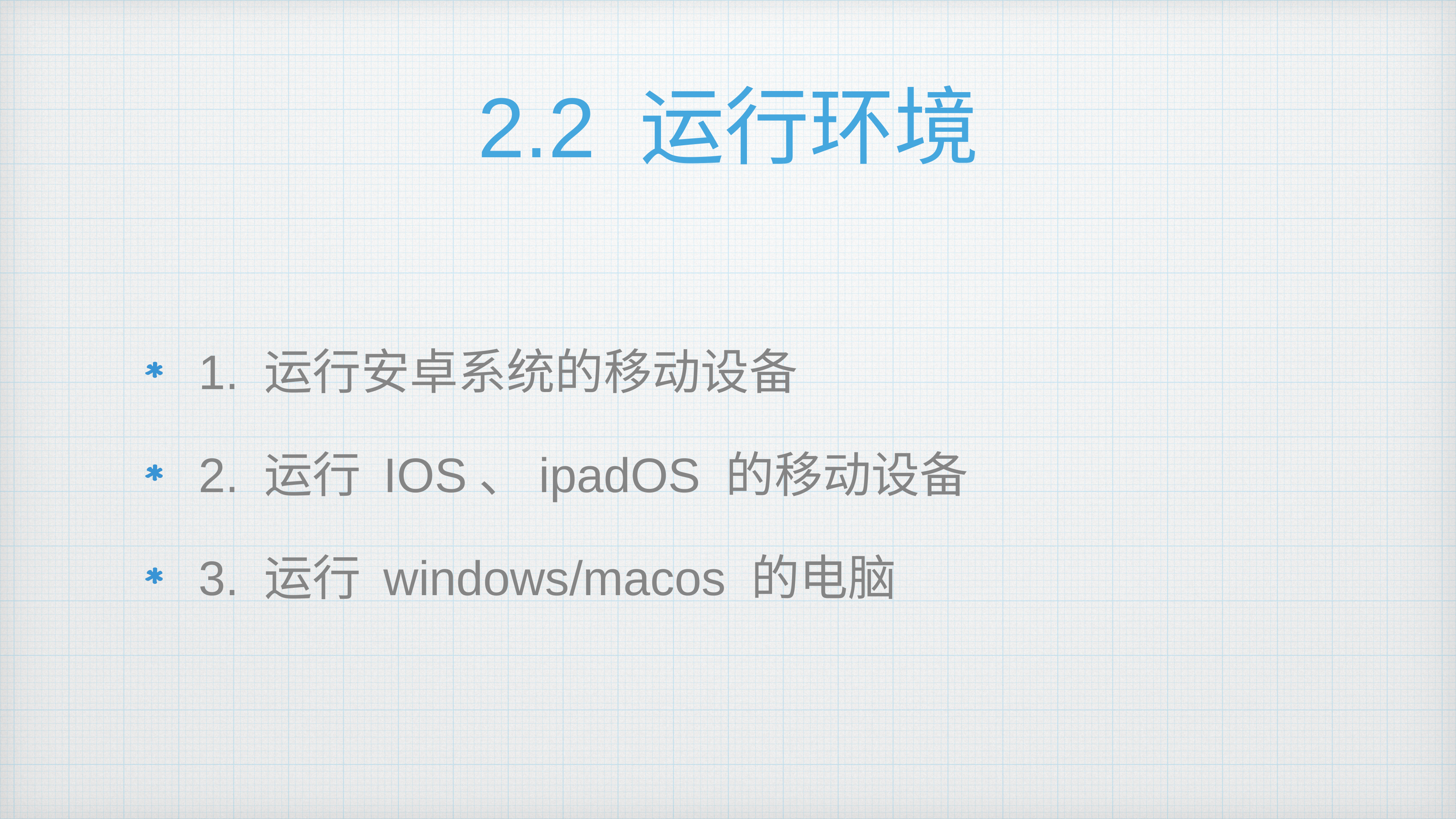

# 2.2 运行环境
1. 运行安卓系统的移动设备
2. 运行 IOS、ipadOS 的移动设备
3. 运行 windows/macos 的电脑